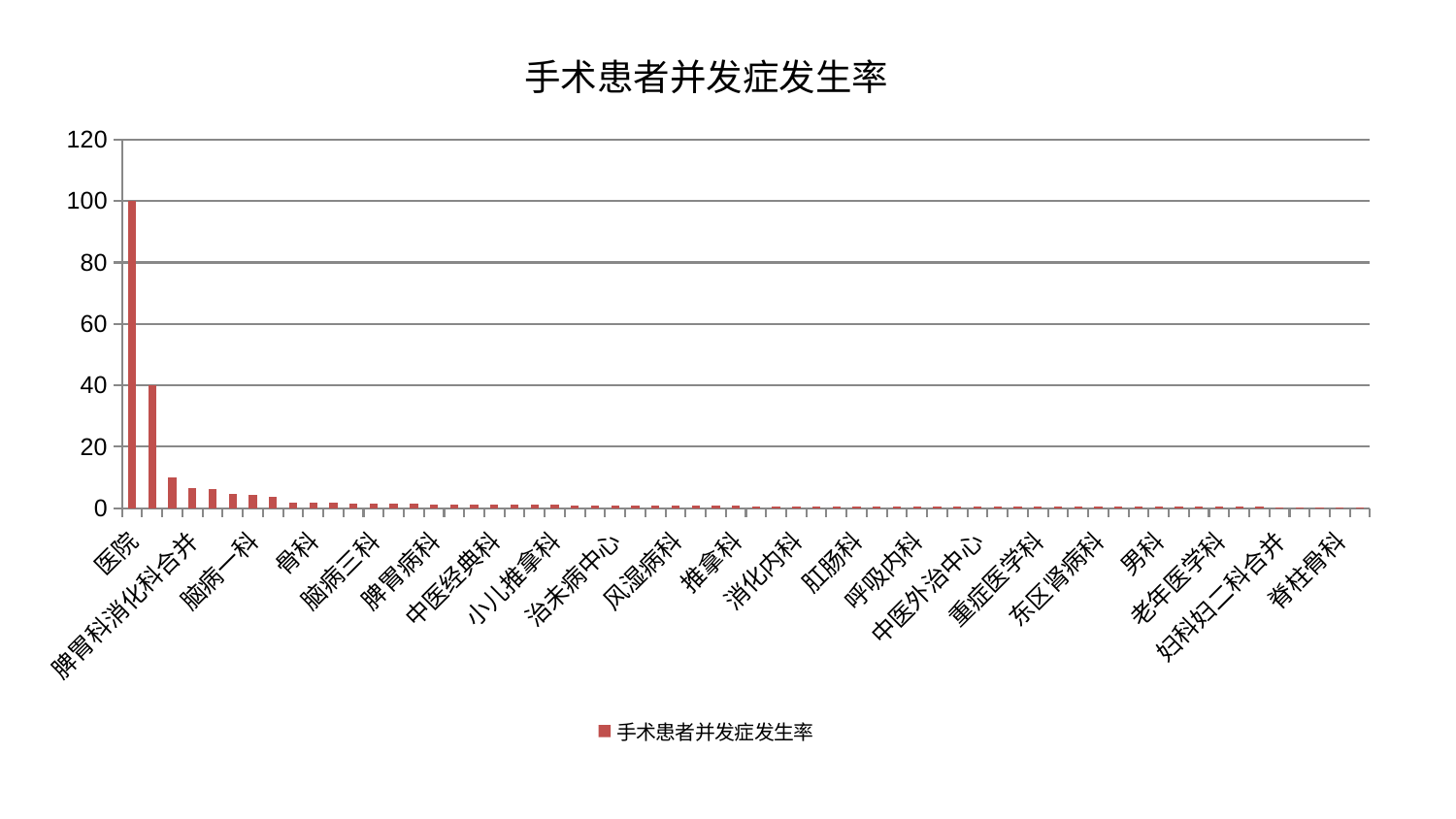

### Chart: 手术患者并发症发生率

| Category | 手术患者并发症发生率 |
|---|---|
| 医院 | 99.99999999999999 |
| 胸外科 | 40.016220527026576 |
| 皮肤科 | 10.153082678204782 |
| 脾胃科消化科合并 | 6.57635214804592 |
| 东区重症医学科 | 6.35014954850891 |
| 康复科 | 4.767574960493106 |
| 脑病一科 | 4.395230173580647 |
| 西区重症医学科 | 3.758130395405883 |
| 心病一科 | 1.8451517035916194 |
| 骨科 | 1.7995825006976116 |
| 眼科 | 1.7527760421312737 |
| 心病四科 | 1.6400930760480188 |
| 脑病三科 | 1.6142119449987797 |
| 运动损伤骨科 | 1.4347173514518183 |
| 肾脏内科 | 1.4083506008445907 |
| 脾胃病科 | 1.2413095636692177 |
| 产科 | 1.2368697552631702 |
| 神经内科 | 1.230654200332966 |
| 中医经典科 | 1.1563639742835687 |
| 周围血管科 | 1.1135173249441819 |
| 儿科 | 1.1103778476920168 |
| 小儿推拿科 | 1.0851870826335575 |
| 妇科 | 0.9896071635697544 |
| 神经外科 | 0.9709344716452961 |
| 治未病中心 | 0.9533492569538685 |
| 内分泌科 | 0.913065011978906 |
| 乳腺甲状腺外科 | 0.8061536866330428 |
| 风湿病科 | 0.8008013137539794 |
| 肝胆外科 | 0.7749489756180443 |
| 肝病科 | 0.7425267228803322 |
| 推拿科 | 0.7388957555055755 |
| 综合内科 | 0.7116724172195588 |
| 显微骨科 | 0.6969534584696214 |
| 消化内科 | 0.6945805127276653 |
| 耳鼻喉科 | 0.679535533690012 |
| 心病三科 | 0.6722032061859116 |
| 肛肠科 | 0.6550441449394003 |
| 肾病科 | 0.6057704130116814 |
| 微创骨科 | 0.6015385104576317 |
| 呼吸内科 | 0.5945367363381486 |
| 身心医学科 | 0.5902651437879743 |
| 口腔科 | 0.5870262175648356 |
| 中医外治中心 | 0.5758803727649158 |
| 针灸科 | 0.5562632650023389 |
| 小儿骨科 | 0.5465045904965494 |
| 重症医学科 | 0.5406909905943569 |
| 肿瘤内科 | 0.5367268532766074 |
| 心血管内科 | 0.531685228828191 |
| 东区肾病科 | 0.5312821974199685 |
| 关节骨科 | 0.5246804807791748 |
| 美容皮肤科 | 0.5183251849274472 |
| 男科 | 0.4999751129857531 |
| 普通外科 | 0.496678150028786 |
| 妇二科 | 0.4841967717134848 |
| 老年医学科 | 0.46973438030830483 |
| 脑病二科 | 0.421908574664097 |
| 创伤骨科 | 0.4209417509891868 |
| 妇科妇二科合并 | 0.405195557646348 |
| 血液科 | 0.40336245787336633 |
| 心病二科 | 0.37434002355734913 |
| 脊柱骨科 | 0.3649453953523474 |
| 泌尿外科 | 0.3629005249815236 |
228